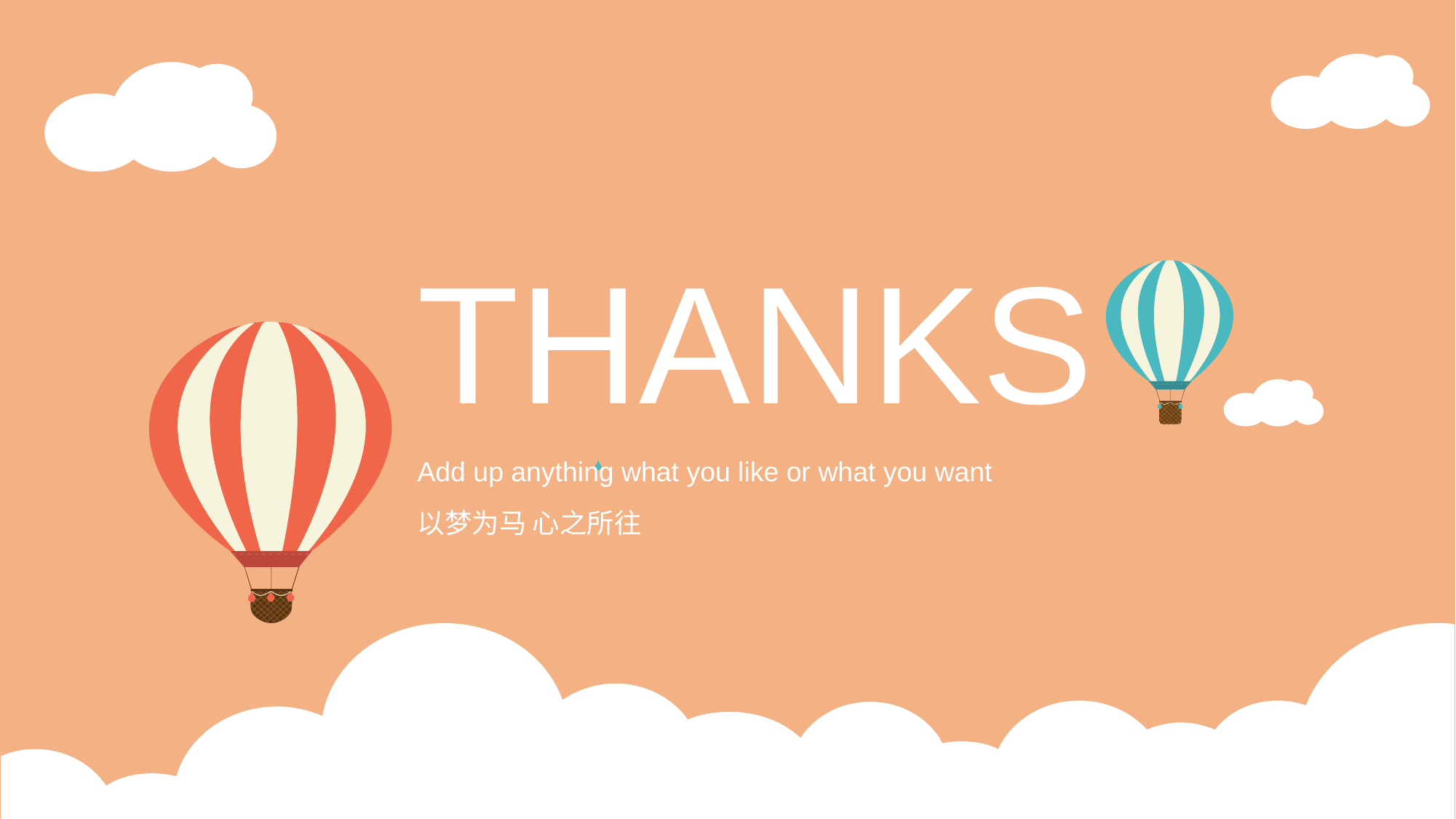

# THANKS
Add up anything what you like or what you want
以梦为马 心之所往